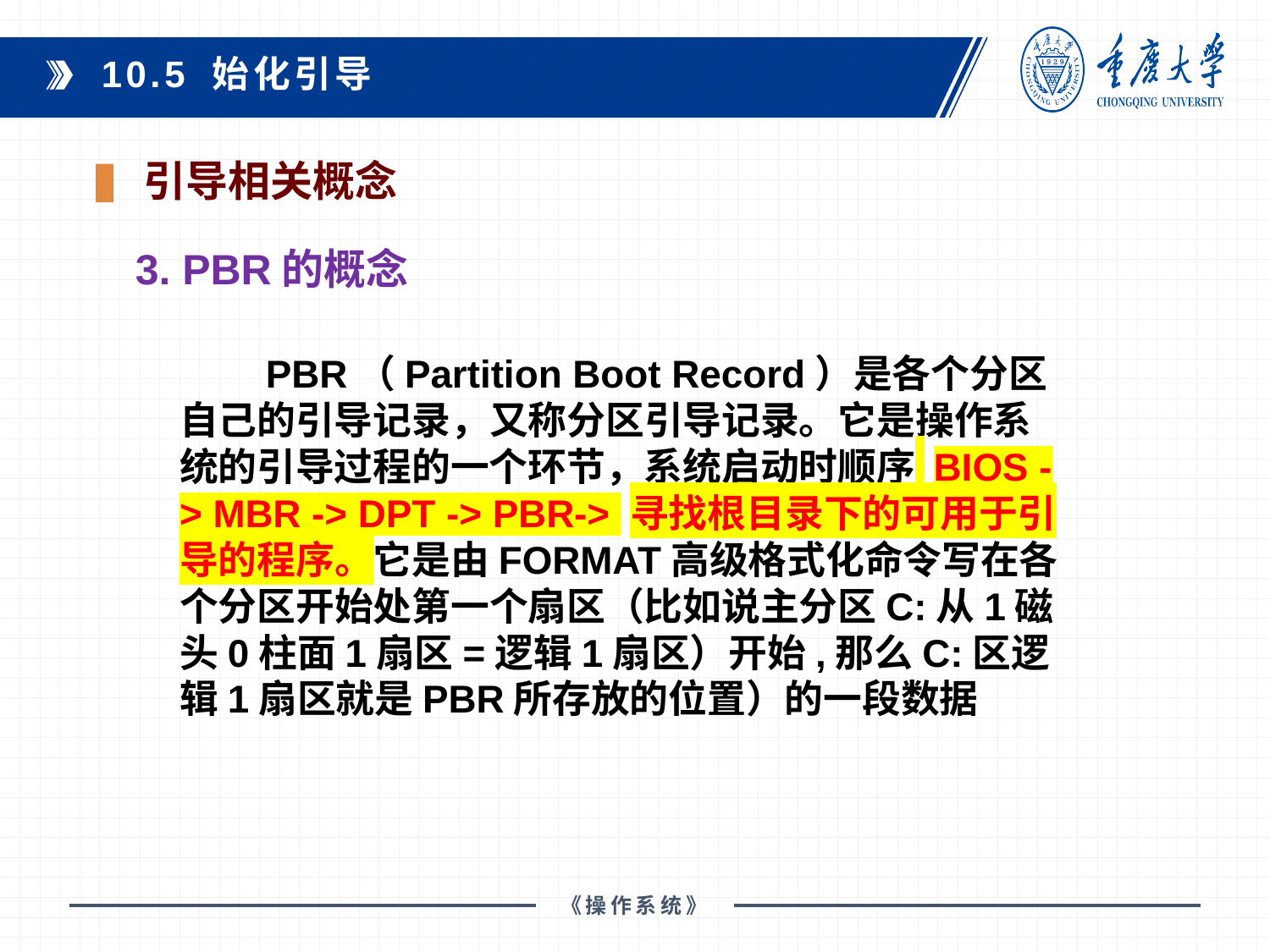

10.5 始化引导
引导相关概念

3. PBR的概念

        PBR（Partition Boot Record）是各个分区自己的引导记录，又称分区引导记录。它是操作系统的引导过程的一个环节，系统启动时顺序 BIOS -> MBR -> DPT -> PBR-> 寻找根目录下的可用于引导的程序。它是由FORMAT高级格式化命令写在各个分区开始处第一个扇区（比如说主分区C:从1磁头0柱面1扇区=逻辑1扇区）开始,那么C:区逻辑1扇区就是PBR所存放的位置）的一段数据